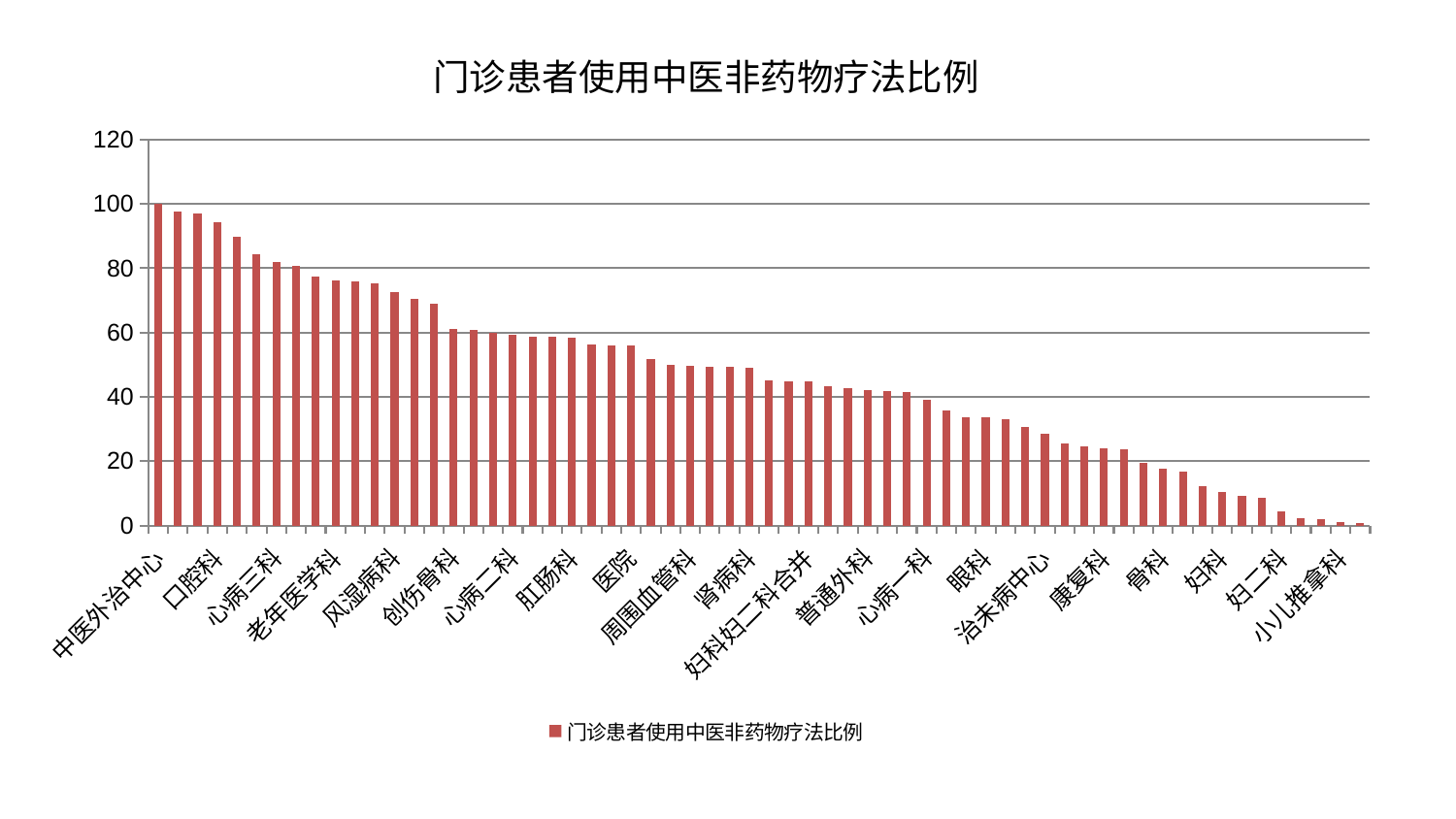

### Chart: 门诊患者使用中医非药物疗法比例

| Category | 门诊患者使用中医非药物疗法比例 |
|---|---|
| 中医外治中心 | 100.0 |
| 小儿骨科 | 97.7819237526385 |
| 儿科 | 97.06088997564292 |
| 口腔科 | 94.21104779144497 |
| 中医经典科 | 89.90847359535628 |
| 综合内科 | 84.43846580277987 |
| 心病三科 | 82.00558640218817 |
| 内分泌科 | 80.69566780930832 |
| 肝胆外科 | 77.38419578503228 |
| 老年医学科 | 76.16305122295157 |
| 呼吸内科 | 76.01173780841368 |
| 神经外科 | 75.42938227034077 |
| 风湿病科 | 72.56763927173486 |
| 脊柱骨科 | 70.37004715879021 |
| 身心医学科 | 69.0710217453816 |
| 创伤骨科 | 61.18494552876204 |
| 推拿科 | 60.70347747206457 |
| 心血管内科 | 60.03560098932911 |
| 心病二科 | 59.38465066613222 |
| 关节骨科 | 58.70962905438038 |
| 重症医学科 | 58.60212172552774 |
| 肛肠科 | 58.44717017871901 |
| 神经内科 | 56.25413009206141 |
| 皮肤科 | 56.05139059118179 |
| 医院 | 55.995667750484 |
| 东区肾病科 | 51.85733292730202 |
| 微创骨科 | 49.86620848231748 |
| 周围血管科 | 49.571436869758564 |
| 美容皮肤科 | 49.40313671668988 |
| 血液科 | 49.39850341667509 |
| 肾病科 | 49.19567391023333 |
| 脾胃科消化科合并 | 45.05437801463202 |
| 脑病二科 | 44.95046682601997 |
| 妇科妇二科合并 | 44.681393832469716 |
| 乳腺甲状腺外科 | 43.40754456932618 |
| 肾脏内科 | 42.84825829930504 |
| 普通外科 | 42.037475421613614 |
| 肿瘤内科 | 41.92128929228946 |
| 脑病三科 | 41.464013559065116 |
| 心病一科 | 39.176958626471745 |
| 肝病科 | 35.88235640298244 |
| 东区重症医学科 | 33.77790496278935 |
| 眼科 | 33.55010224907122 |
| 心病四科 | 33.06368077635434 |
| 脾胃病科 | 30.614062253315506 |
| 治未病中心 | 28.53426566773408 |
| 泌尿外科 | 25.573483219935618 |
| 运动损伤骨科 | 24.49607989192266 |
| 康复科 | 24.065949133289003 |
| 胸外科 | 23.645913518965635 |
| 男科 | 19.482673327957997 |
| 骨科 | 17.72872943198522 |
| 消化内科 | 16.597808091072448 |
| 西区重症医学科 | 12.255385103929221 |
| 妇科 | 10.509670018657182 |
| 产科 | 9.272276332280883 |
| 显微骨科 | 8.646893881413982 |
| 妇二科 | 4.309779521169205 |
| 耳鼻喉科 | 2.142735473120335 |
| 针灸科 | 1.9427039231789798 |
| 小儿推拿科 | 1.1907469624954383 |
| 脑病一科 | 0.6879543215580174 |
268